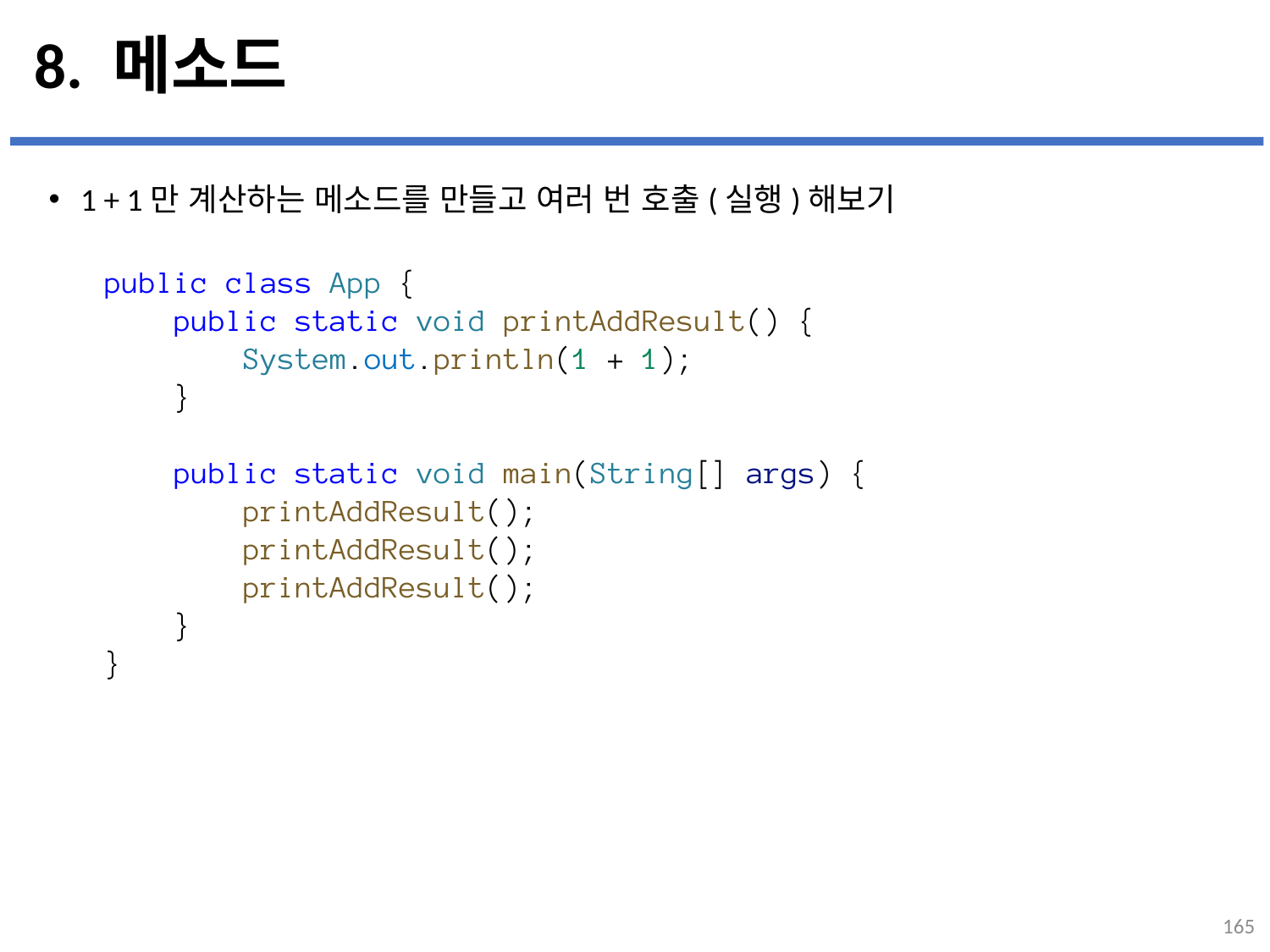

# 8. 메소드
1 + 1만 계산하는 메소드를 만들고 여러 번 호출(실행)해보기
...

설명
public class App {
    public static void printAddResult() {
        System.out.println(1 + 1);
    }
    public static void main(String[] args) {
        printAddResult();
        printAddResult();
        printAddResult();
    }
}
165